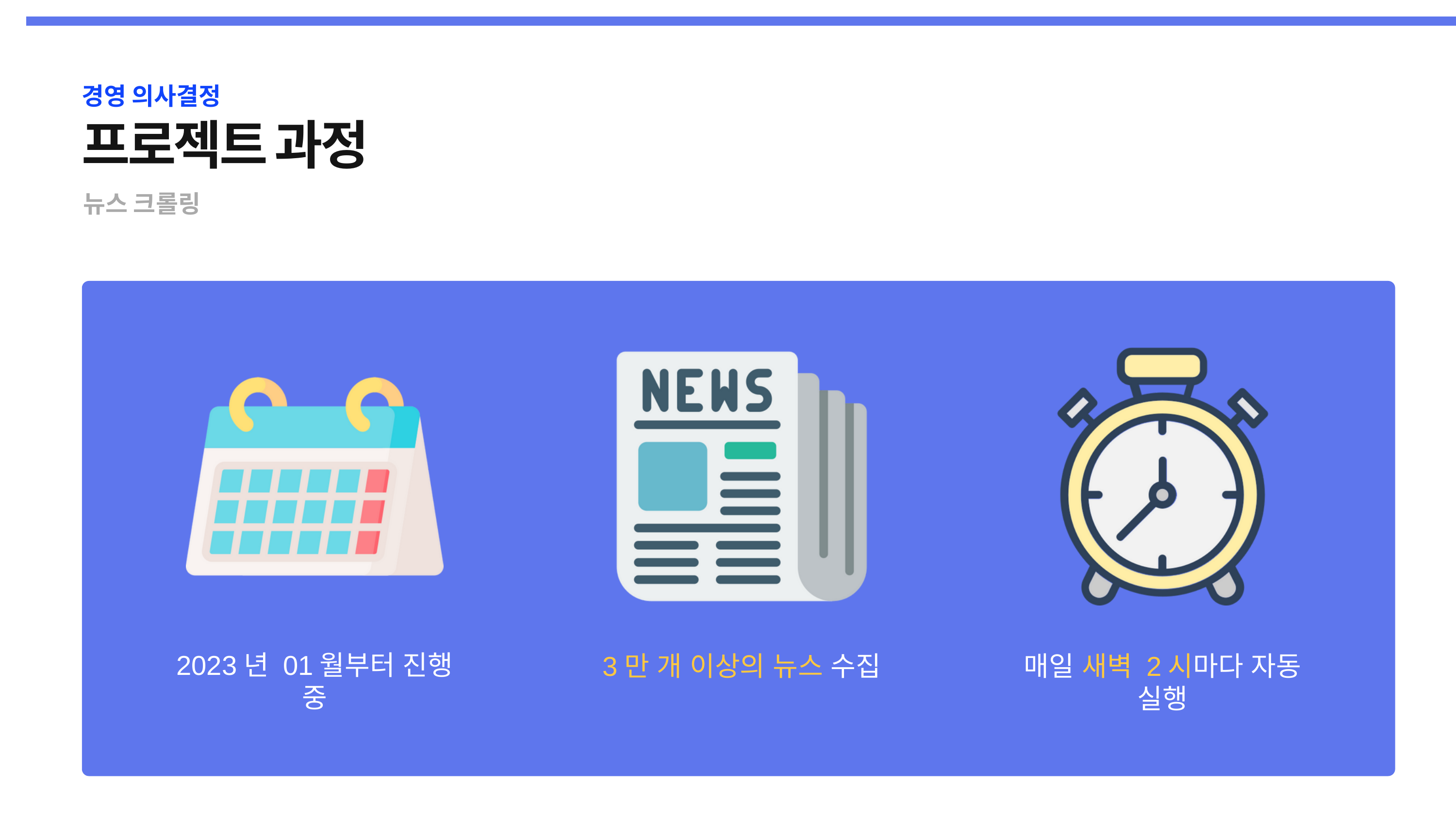

경영 의사결정

프로젝트 과정

뉴스 크롤링

2023년 01월부터 진행 중

3만 개 이상의 뉴스 수집

매일 새벽 2시마다 자동 실행